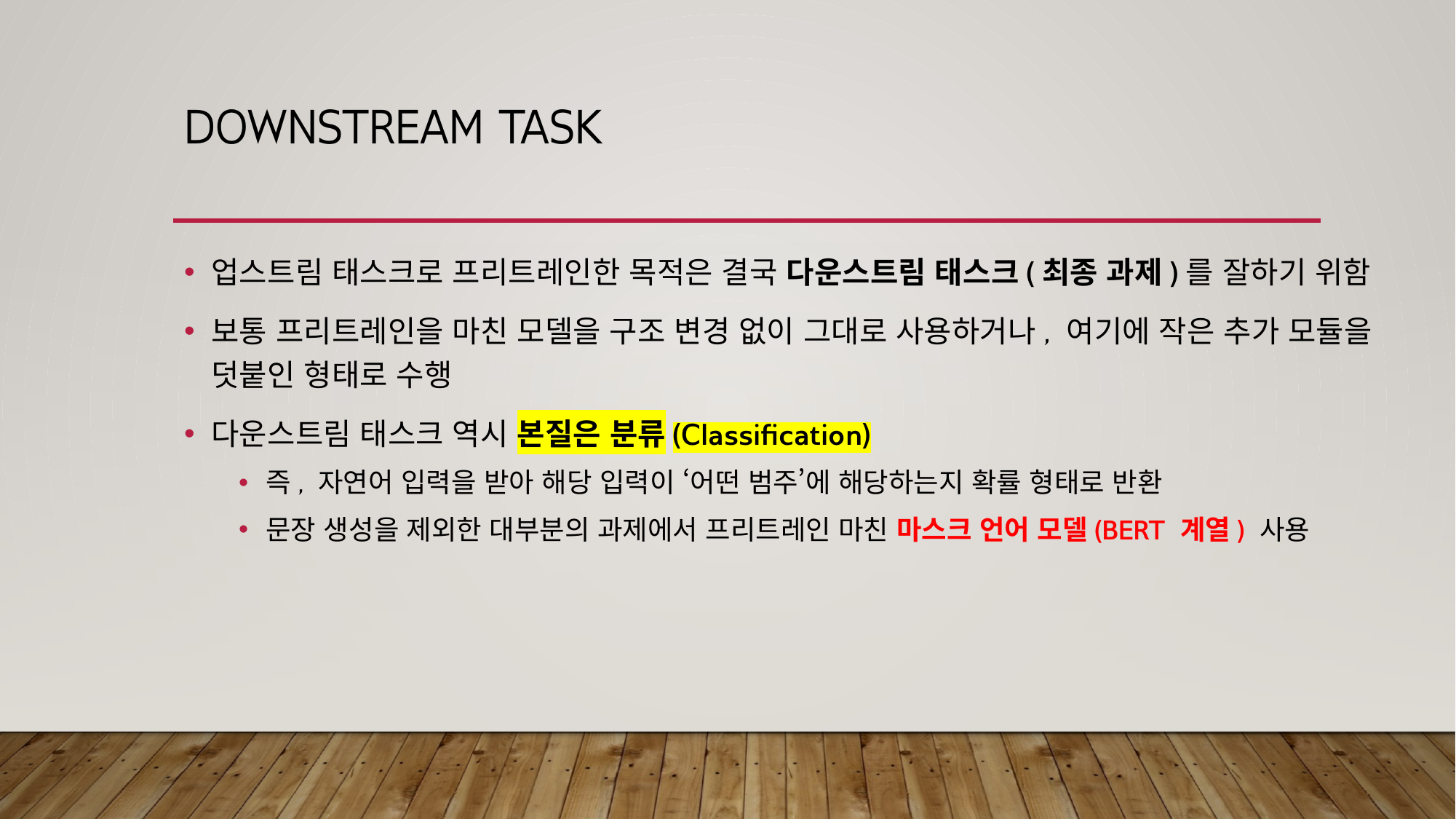

# Downstream task
업스트림 태스크로 프리트레인한 목적은 결국 다운스트림 태스크(최종 과제)를 잘하기 위함
보통 프리트레인을 마친 모델을 구조 변경 없이 그대로 사용하거나, 여기에 작은 추가 모듈을 덧붙인 형태로 수행
다운스트림 태스크 역시 본질은 분류(Classification)
즉, 자연어 입력을 받아 해당 입력이 ‘어떤 범주’에 해당하는지 확률 형태로 반환
문장 생성을 제외한 대부분의 과제에서 프리트레인 마친 마스크 언어 모델(BERT 계열) 사용